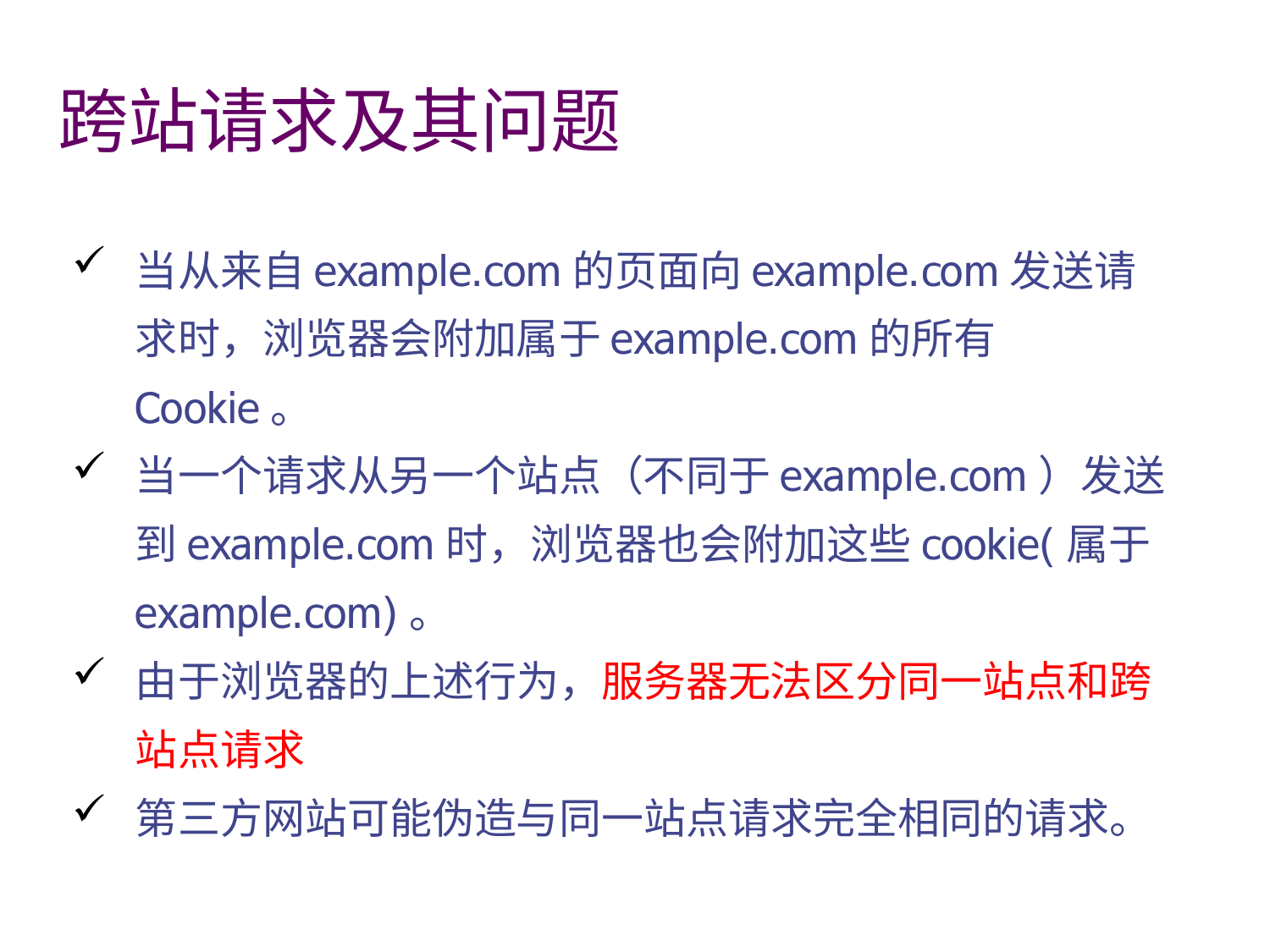

# 跨站请求及其问题
当从来自example.com的页面向example.com发送请求时，浏览器会附加属于example.com的所有Cookie。
当一个请求从另一个站点（不同于example.com）发送到example.com时，浏览器也会附加这些cookie(属于example.com)。
由于浏览器的上述行为，服务器无法区分同一站点和跨站点请求
第三方网站可能伪造与同一站点请求完全相同的请求。